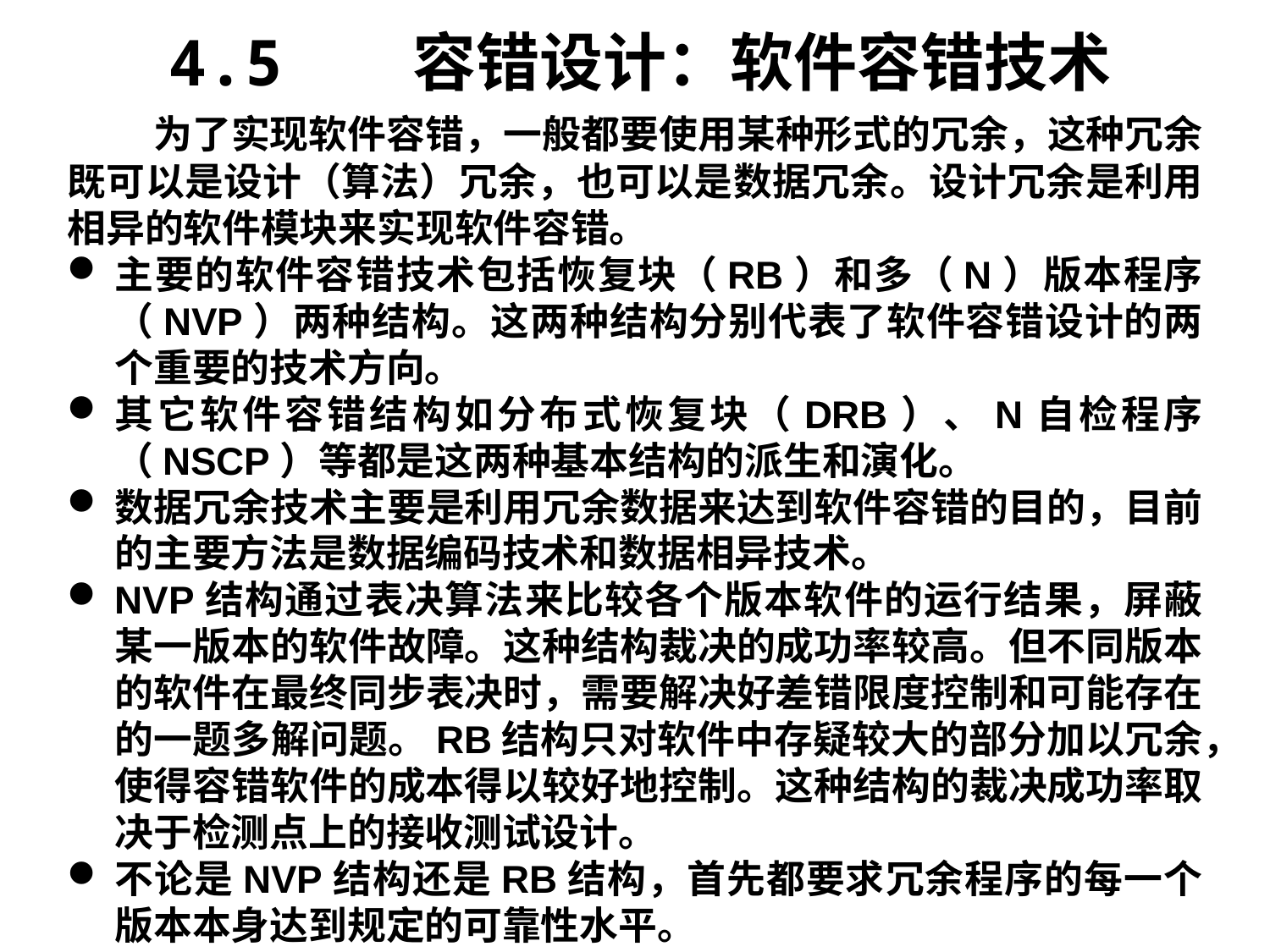

4.5   容错设计：软件容错技术
    为了实现软件容错，一般都要使用某种形式的冗余，这种冗余既可以是设计（算法）冗余，也可以是数据冗余。设计冗余是利用相异的软件模块来实现软件容错。
主要的软件容错技术包括恢复块（RB）和多（N）版本程序（NVP）两种结构。这两种结构分别代表了软件容错设计的两个重要的技术方向。
其它软件容错结构如分布式恢复块（DRB）、N自检程序（NSCP）等都是这两种基本结构的派生和演化。
数据冗余技术主要是利用冗余数据来达到软件容错的目的，目前的主要方法是数据编码技术和数据相异技术。
NVP结构通过表决算法来比较各个版本软件的运行结果，屏蔽某一版本的软件故障。这种结构裁决的成功率较高。但不同版本的软件在最终同步表决时，需要解决好差错限度控制和可能存在的一题多解问题。RB结构只对软件中存疑较大的部分加以冗余，使得容错软件的成本得以较好地控制。这种结构的裁决成功率取决于检测点上的接收测试设计。
不论是NVP结构还是RB结构，首先都要求冗余程序的每一个版本本身达到规定的可靠性水平。